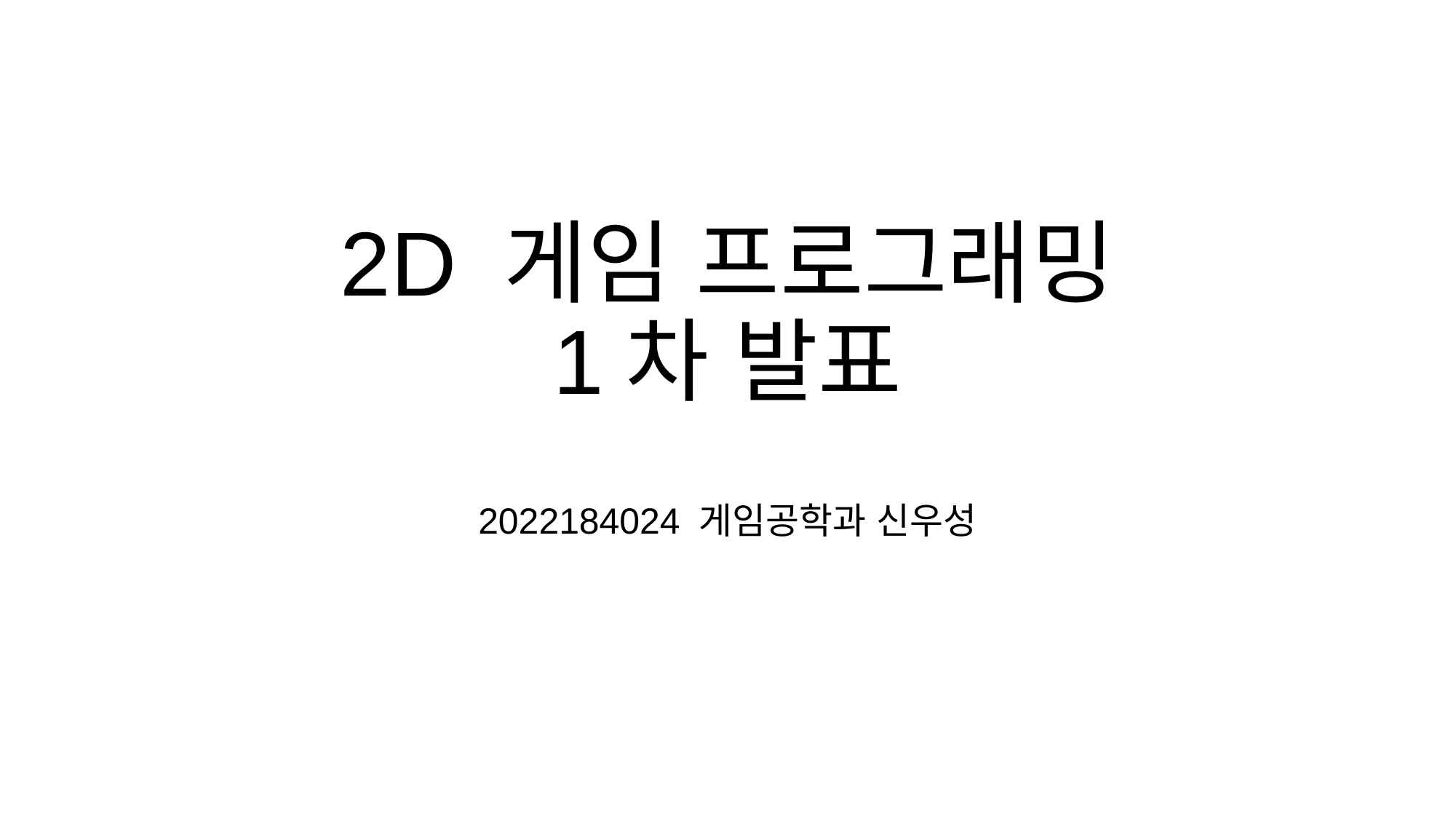

# 2D 게임 프로그래밍 1차 발표
2022184024 게임공학과 신우성